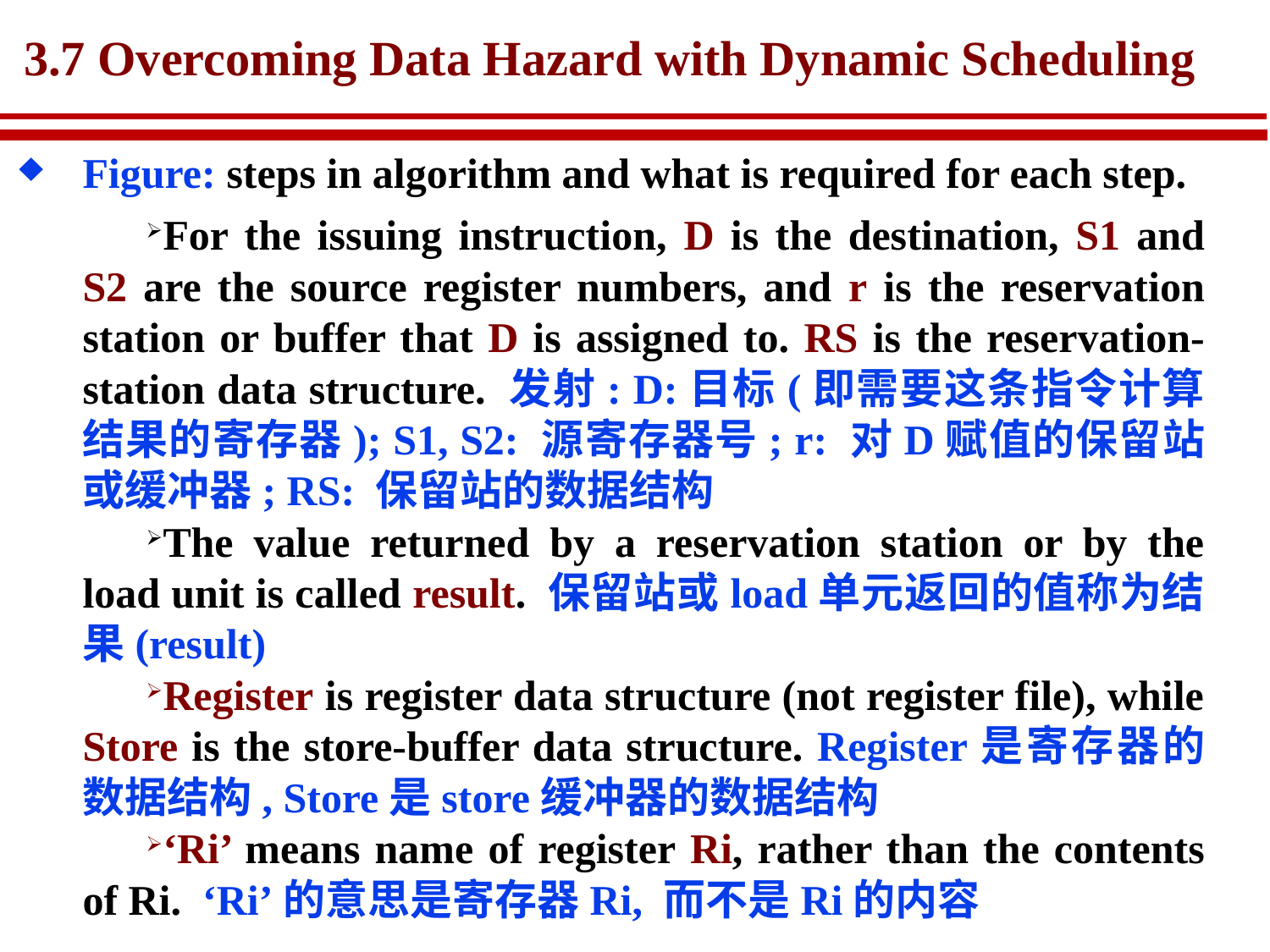

# 3.7 Overcoming Data Hazard with Dynamic Scheduling
Figure: steps in algorithm and what is required for each step.
For the issuing instruction, D is the destination, S1 and S2 are the source register numbers, and r is the reservation station or buffer that D is assigned to. RS is the reservation-station data structure. 发射: D:目标(即需要这条指令计算结果的寄存器); S1, S2: 源寄存器号; r: 对D赋值的保留站或缓冲器; RS: 保留站的数据结构
The value returned by a reservation station or by the load unit is called result. 保留站或load单元返回的值称为结果(result)
Register is register data structure (not register file), while Store is the store-buffer data structure. Register是寄存器的数据结构, Store是store缓冲器的数据结构
‘Ri’ means name of register Ri, rather than the contents of Ri.  ‘Ri’的意思是寄存器Ri, 而不是Ri的内容